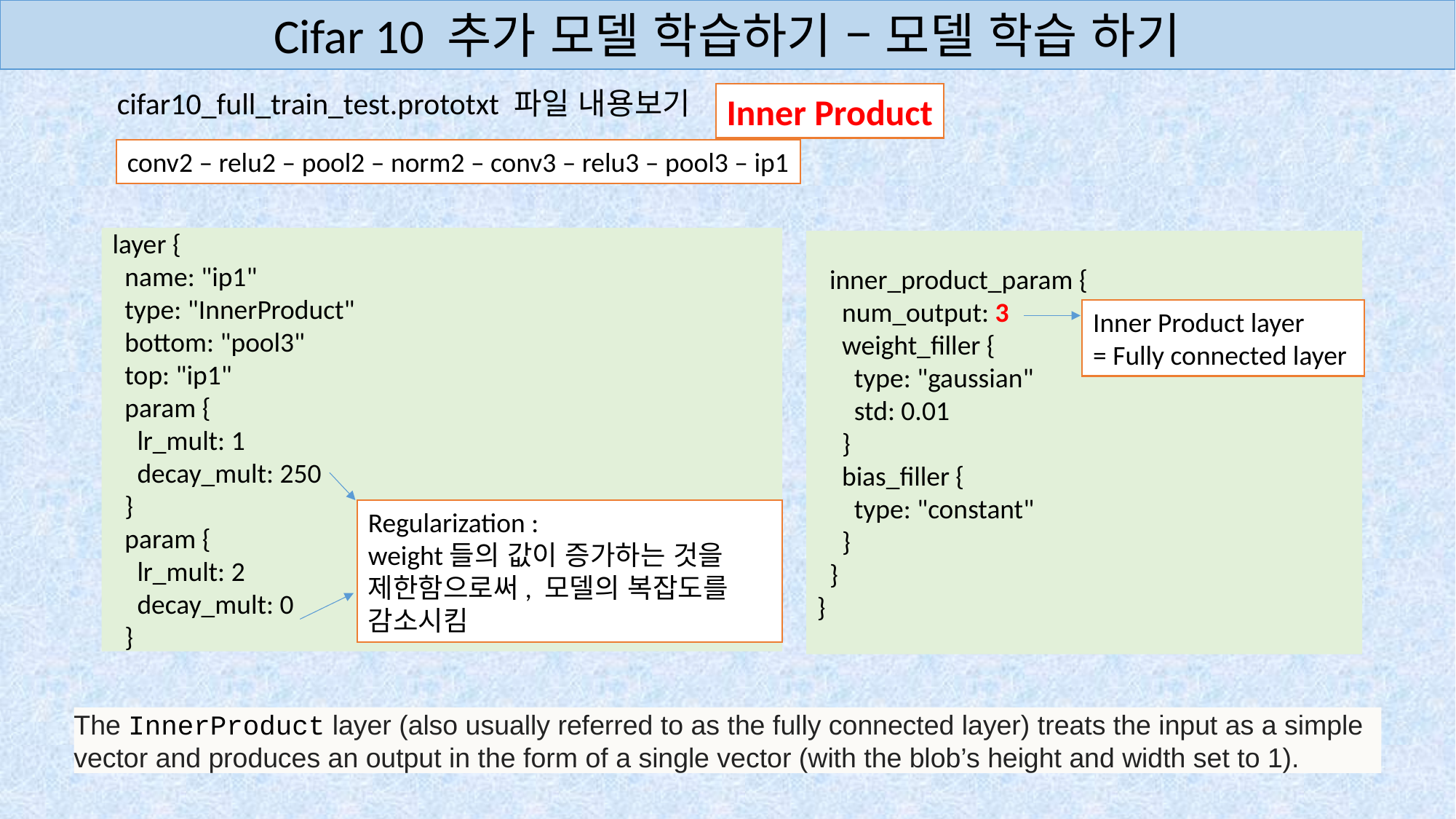

Cifar 10 추가 모델 학습하기 – 모델 학습 하기
cifar10_full_train_test.prototxt 파일 내용보기
Inner Product
conv2 – relu2 – pool2 – norm2 – conv3 – relu3 – pool3 – ip1
layer {
  name: "ip1"
  type: "InnerProduct"
  bottom: "pool3"
  top: "ip1"
  param {
    lr_mult: 1
    decay_mult: 250
  }
  param {
    lr_mult: 2
    decay_mult: 0
  }
  inner_product_param {
    num_output: 3
    weight_filler {
      type: "gaussian"
      std: 0.01
    }
    bias_filler {
      type: "constant"
    }
  }
}
Inner Product layer
= Fully connected layer
Regularization :
weight들의 값이 증가하는 것을 제한함으로써, 모델의 복잡도를 감소시킴
The InnerProduct layer (also usually referred to as the fully connected layer) treats the input as a simple vector and produces an output in the form of a single vector (with the blob’s height and width set to 1).